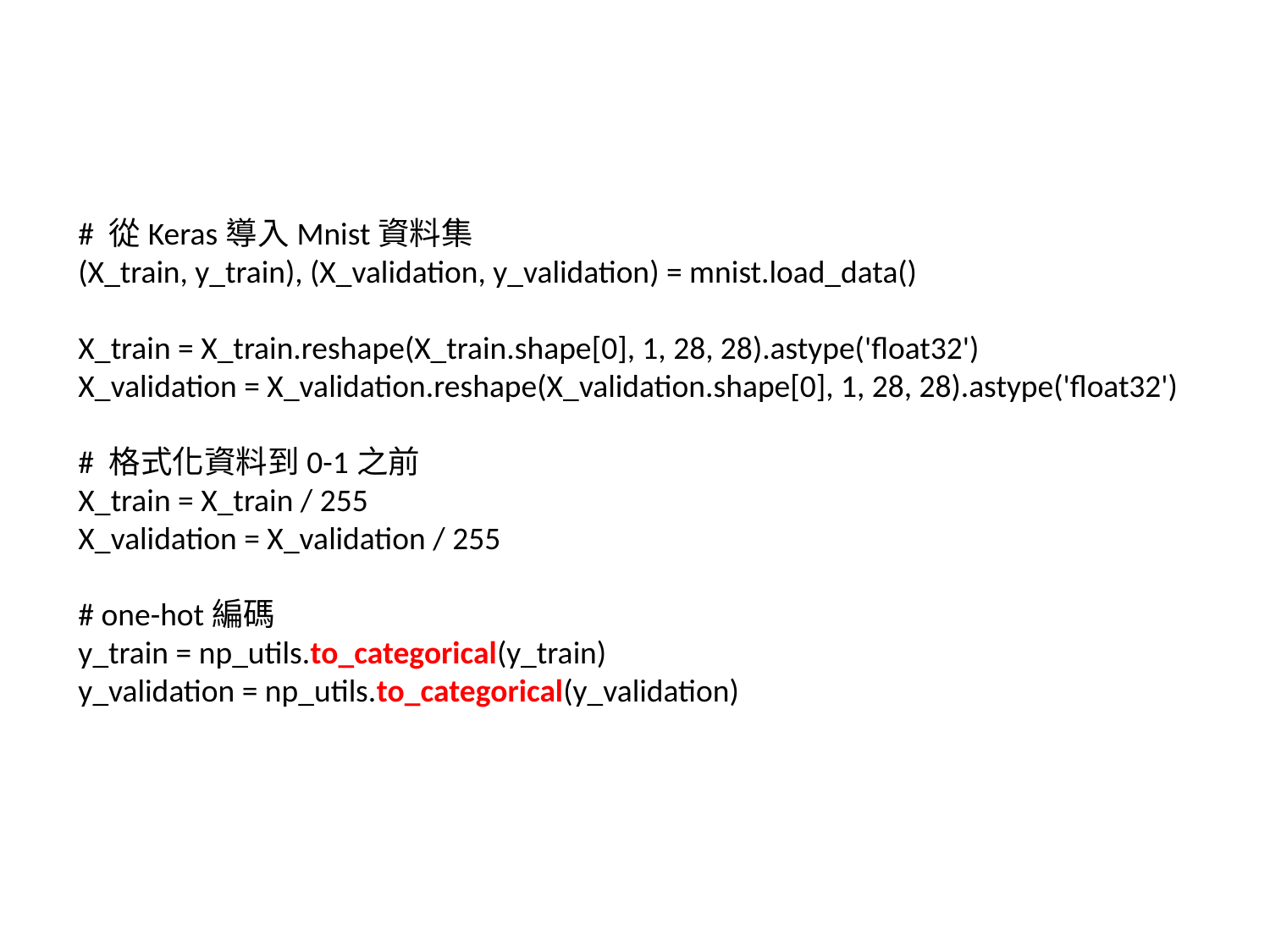

# 從Keras導入Mnist資料集
(X_train, y_train), (X_validation, y_validation) = mnist.load_data()

X_train = X_train.reshape(X_train.shape[0], 1, 28, 28).astype('float32')
X_validation = X_validation.reshape(X_validation.shape[0], 1, 28, 28).astype('float32')

# 格式化資料到0-1之前
X_train = X_train / 255
X_validation = X_validation / 255

# one-hot編碼
y_train = np_utils.to_categorical(y_train)
y_validation = np_utils.to_categorical(y_validation)